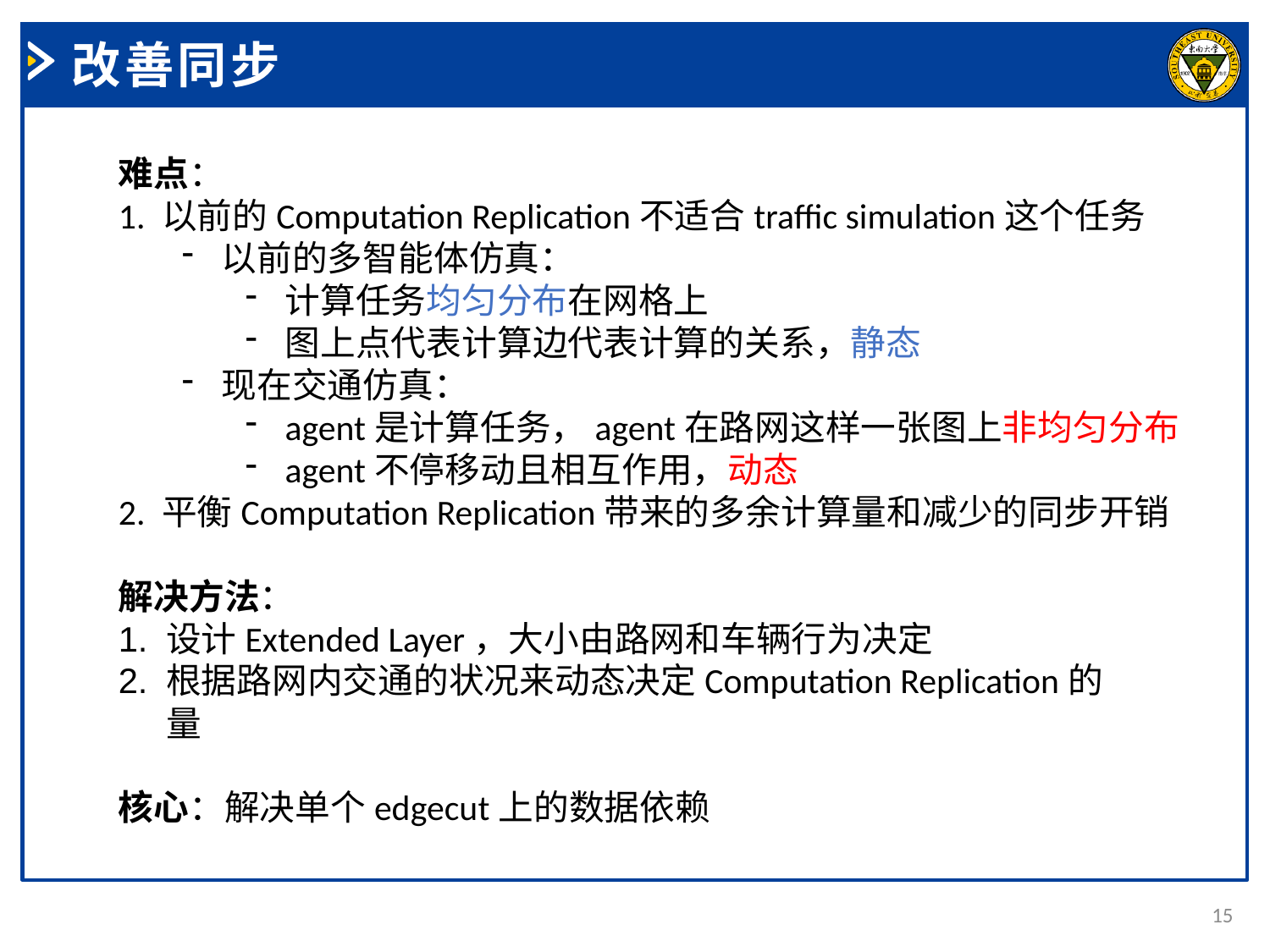

改善同步
难点：
1. 以前的Computation Replication不适合traffic simulation这个任务
以前的多智能体仿真：
计算任务均匀分布在网格上
图上点代表计算边代表计算的关系，静态
现在交通仿真：
agent是计算任务，agent在路网这样一张图上非均匀分布
agent不停移动且相互作用，动态
2. 平衡Computation Replication带来的多余计算量和减少的同步开销
解决方法：
设计Extended Layer，大小由路网和车辆行为决定
根据路网内交通的状况来动态决定Computation Replication的量

核心：解决单个edgecut上的数据依赖
15